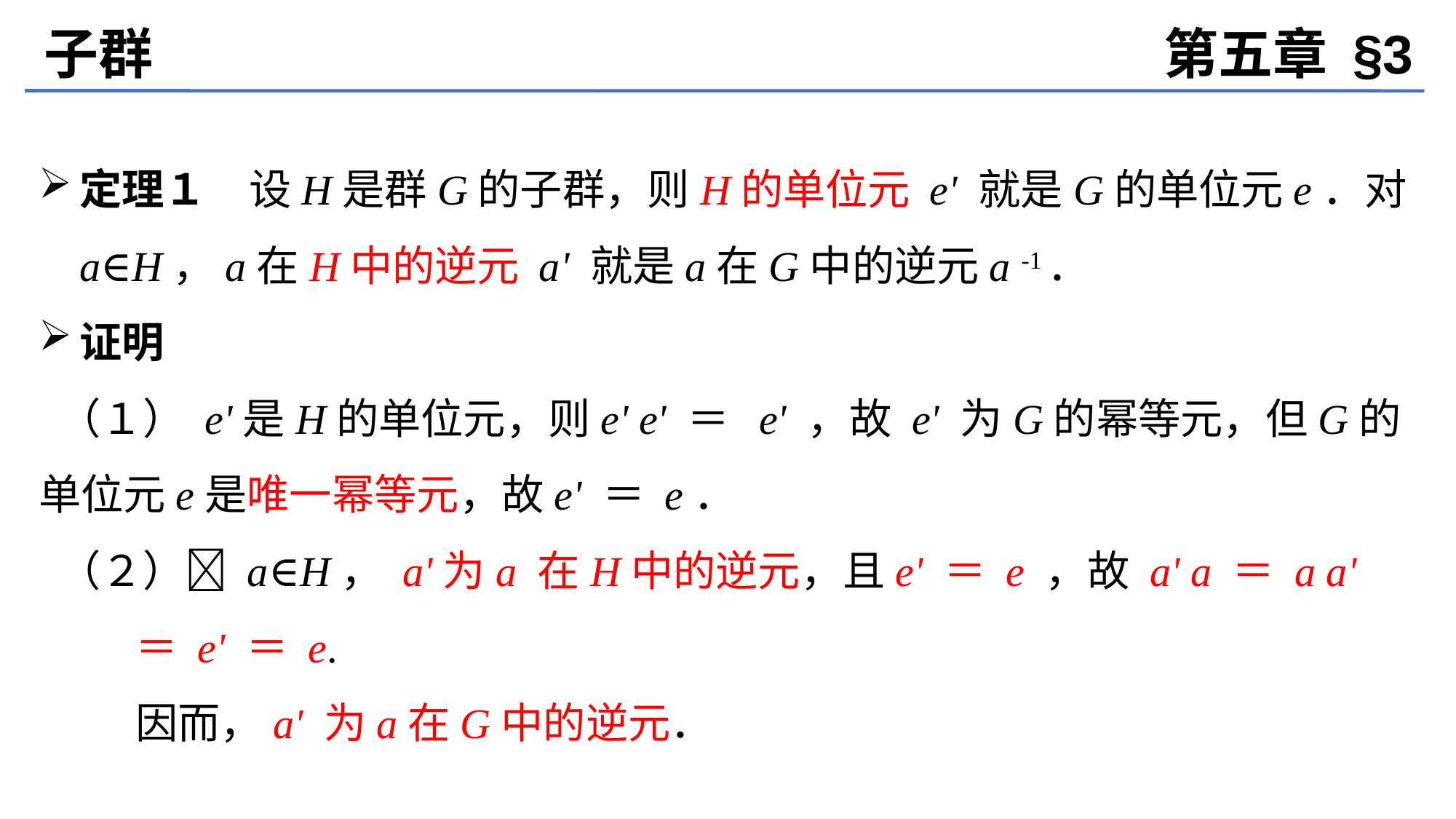

子群
第五章 §3
定理１　设H是群G的子群，则H的单位元 e' 就是G的单位元e．对a∈H，a在H中的逆元 a' 就是a在G中的逆元a -1．
证明
 （１） e'是H的单位元，则e' e' ＝  e' ，故 e' 为G的幂等元，但G的单位元e是唯一幂等元，故e' ＝ e．
 （２）∀ a∈H， a'为a 在H中的逆元，且e' ＝ e ，故 a' a ＝ a a' ＝ e' ＝ e.
	因而，a' 为a在G中的逆元．